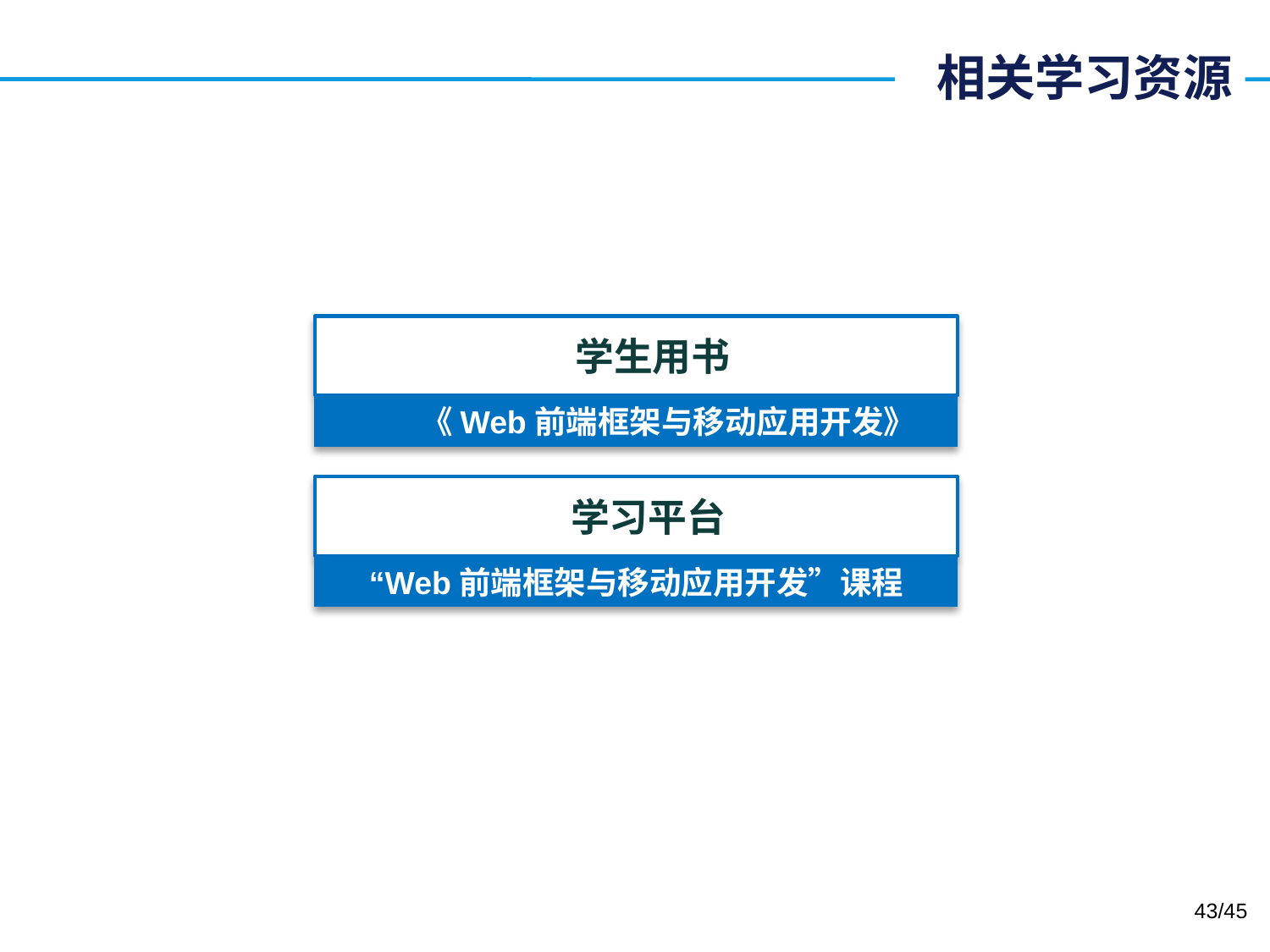

# 相关学习资源
   学生用书
《Web前端框架与移动应用开发》
  学习平台
“Web前端框架与移动应用开发”课程
43/45